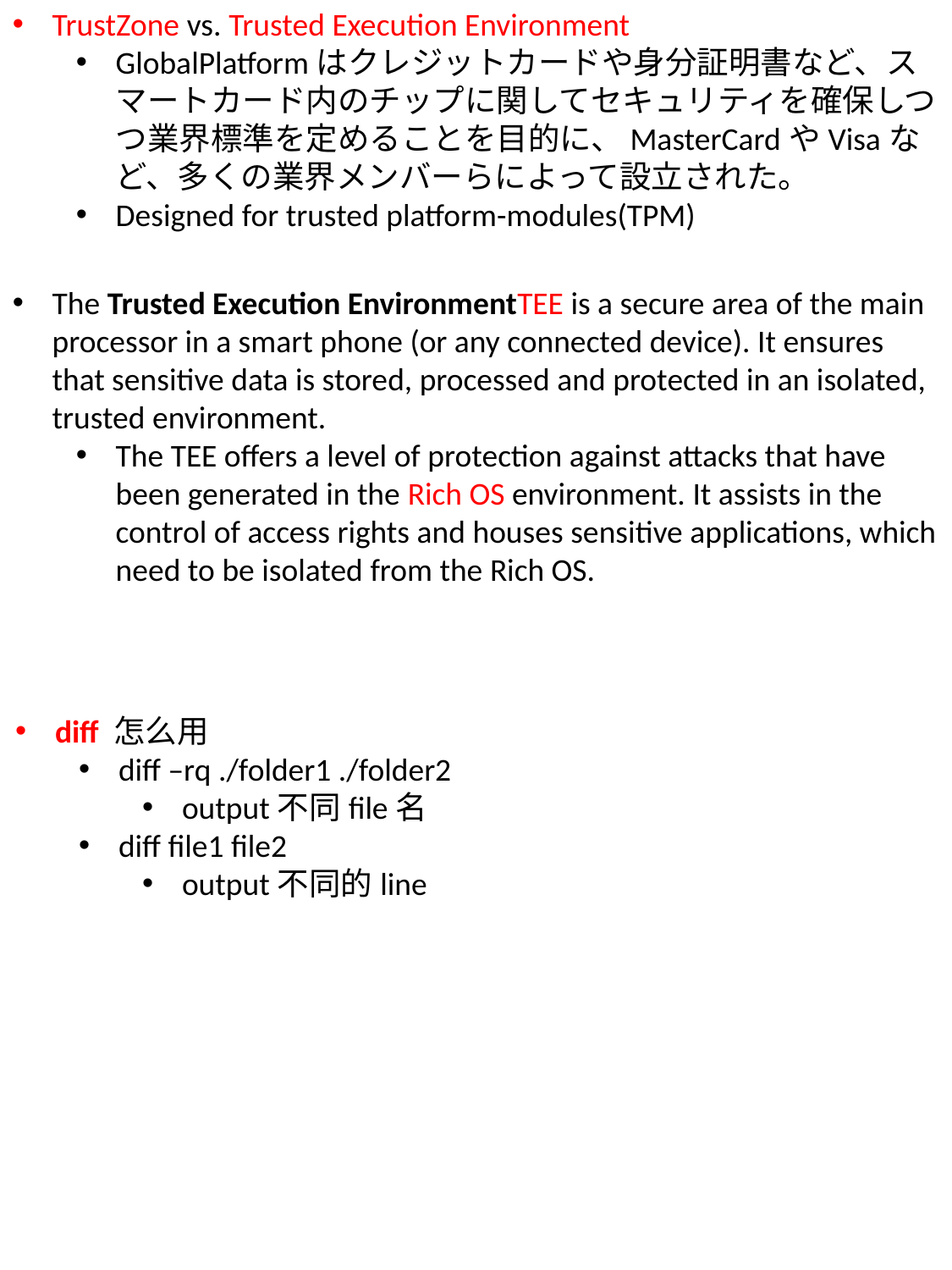

TrustZone vs. Trusted Execution Environment
GlobalPlatformはクレジットカードや身分証明書など、スマートカード内のチップに関してセキュリティを確保しつつ業界標準を定めることを目的に、MasterCardやVisaなど、多くの業界メンバーらによって設立された。
Designed for trusted platform-modules(TPM)
Trusted Platform Module (TPM) is an international standard for a secure cryptoprocessor, which is a dedicated microcontroller designed to secure hardware by integrating cryptographic keys into devices. TPM's technical specification was written by a computer industry consortium called Trusted Computing Group (TCG).
The Trusted Execution EnvironmentTEE is a secure area of the main processor in a smart phone (or any connected device). It ensures that sensitive data is stored, processed and protected in an isolated, trusted environment.
The TEE offers a level of protection against attacks that have been generated in the Rich OS environment. It assists in the control of access rights and houses sensitive applications, which need to be isolated from the Rich OS.
diff 怎么用
diff –rq ./folder1 ./folder2
output不同file名
diff file1 file2
output不同的line